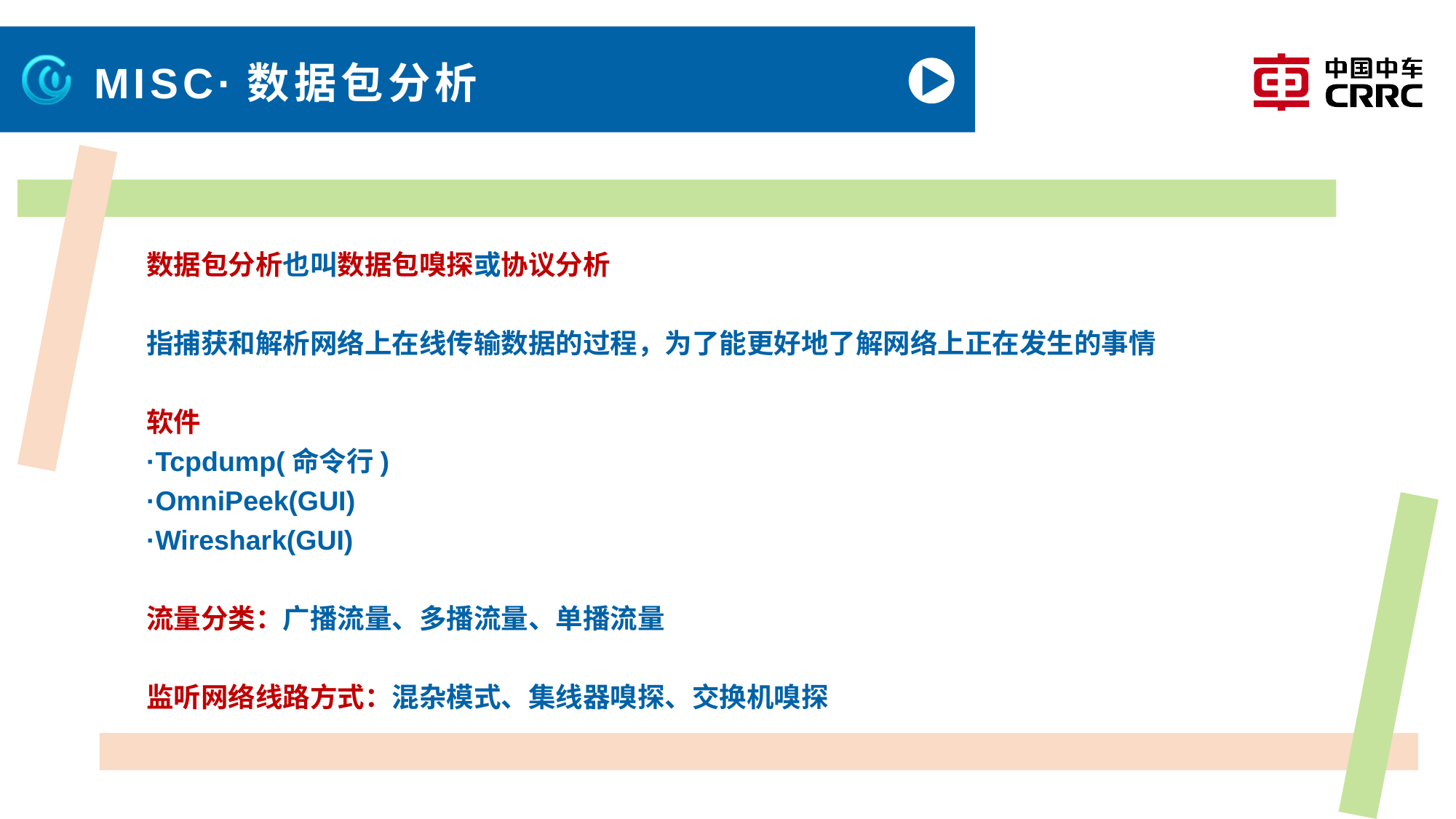

# MISC·数据包分析

数据包分析也叫数据包嗅探或协议分析

指捕获和解析网络上在线传输数据的过程，为了能更好地了解网络上正在发生的事情

软件
·Tcpdump(命令行)
·OmniPeek(GUI)
·Wireshark(GUI)

流量分类：广播流量、多播流量、单播流量

监听网络线路方式：混杂模式、集线器嗅探、交换机嗅探